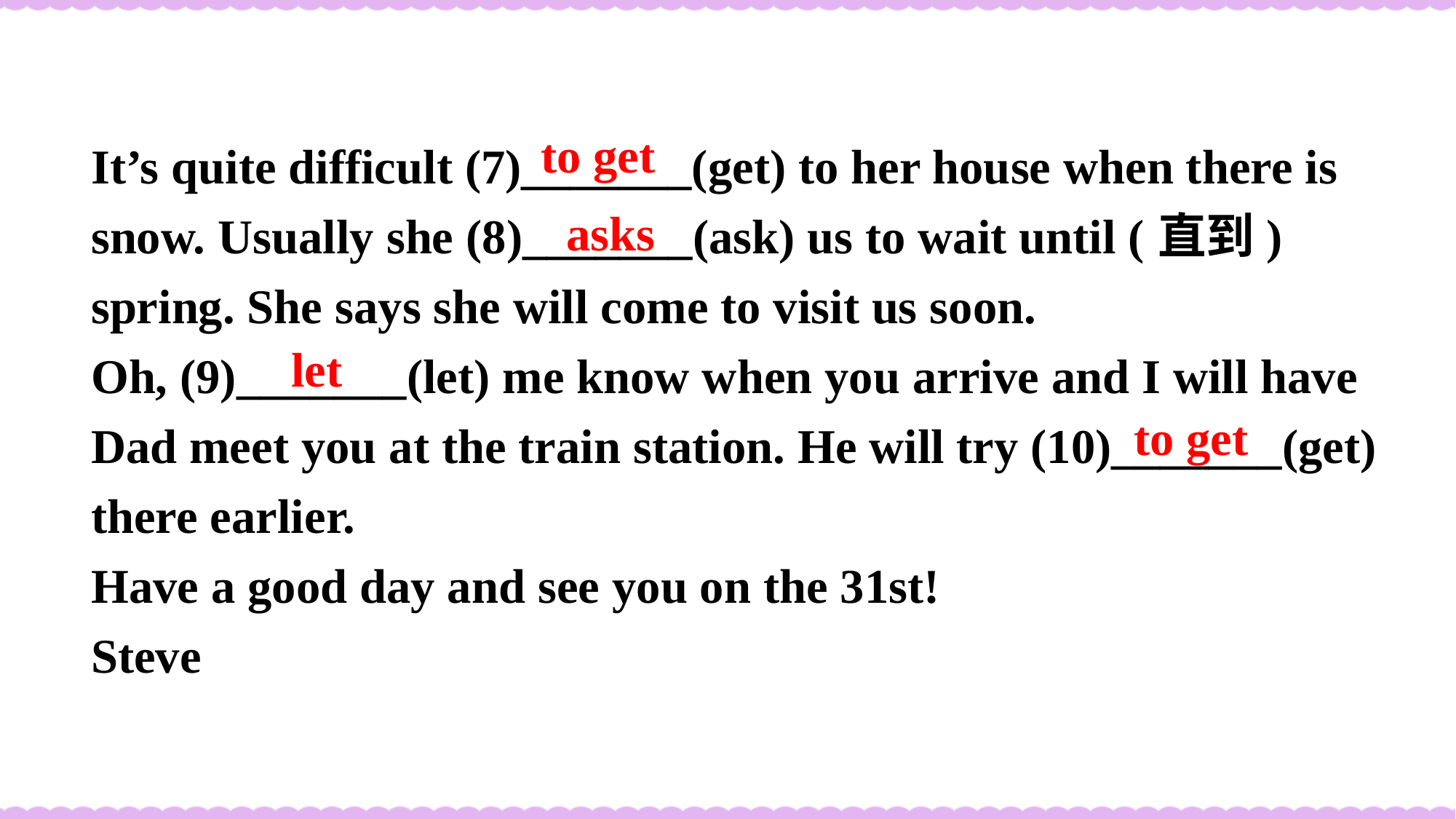

It’s quite difficult (7)_______(get) to her house when there is snow. Usually she (8)_______(ask) us to wait until (直到) spring. She says she will come to visit us soon.
Oh, (9)_______(let) me know when you arrive and I will have Dad meet you at the train station. He will try (10)_______(get) there earlier.
Have a good day and see you on the 31st!
Steve
to get
asks
let
to get